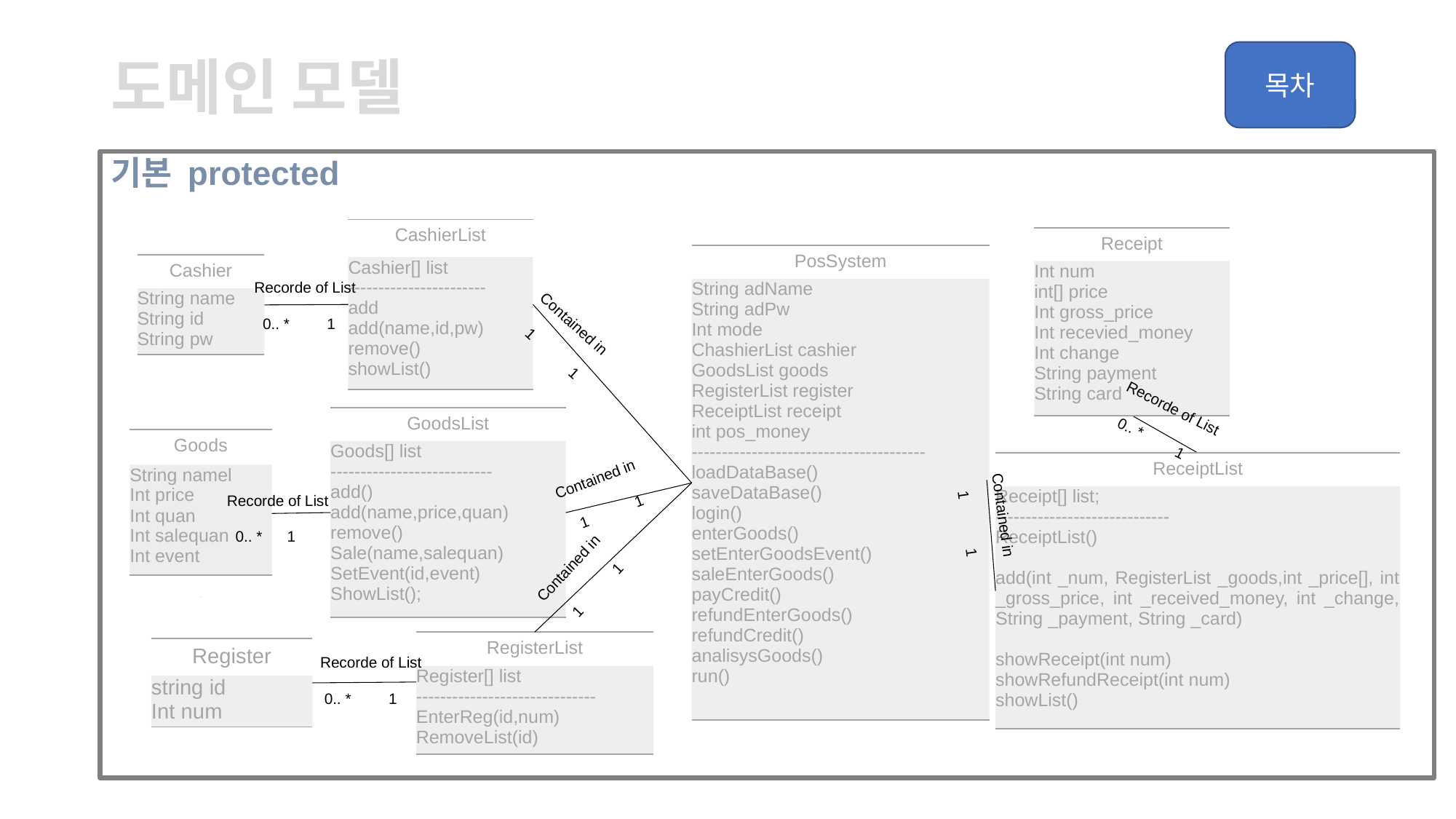

# 도메인 모델
기본 protected
| CashierList |
| --- |
| Cashier[] list ----------------------- add add(name,id,pw) remove() showList() |
| Receipt |
| --- |
| Int num int[] price Int gross\_price Int recevied\_money Int change String payment String card |
| PosSystem |
| --- |
| String adName String adPw Int mode ChashierList cashier GoodsList goods RegisterList register ReceiptList receipt int pos\_money --------------------------------------- loadDataBase() saveDataBase() login() enterGoods() setEnterGoodsEvent() saleEnterGoods() payCredit() refundEnterGoods() refundCredit() analisysGoods() run() |
| Cashier |
| --- |
| String name String id String pw |
Recorde of List

  0.. *         1
Contained in

   1            1
Recorde of List

  0.. *         1
| GoodsList |
| --- |
| Goods[] list --------------------------- add() add(name,price,quan) remove() Sale(name,salequan) SetEvent(id,event) ShowList(); |
| Goods |
| --- |
| String namel Int price Int quan Int salequan Int event |
| ReceiptList |
| --- |
| Receipt[] list; ----------------------------- ReceiptList() add(int \_num, RegisterList \_goods,int \_price[], int \_gross\_price, int \_received\_money, int \_change, String \_payment, String \_card) showReceipt(int num) showRefundReceipt(int num) showList() |
Contained in

   1            1
Recorde of List

  0.. *      1
Contained in

   1            1
Contained in

   1            1
| RegisterList |
| --- |
| Register[] list ------------------------------ EnterReg(id,num) RemoveList(id) |
| Register |
| --- |
| string id Int num |
Recorde of List

 0.. *         1